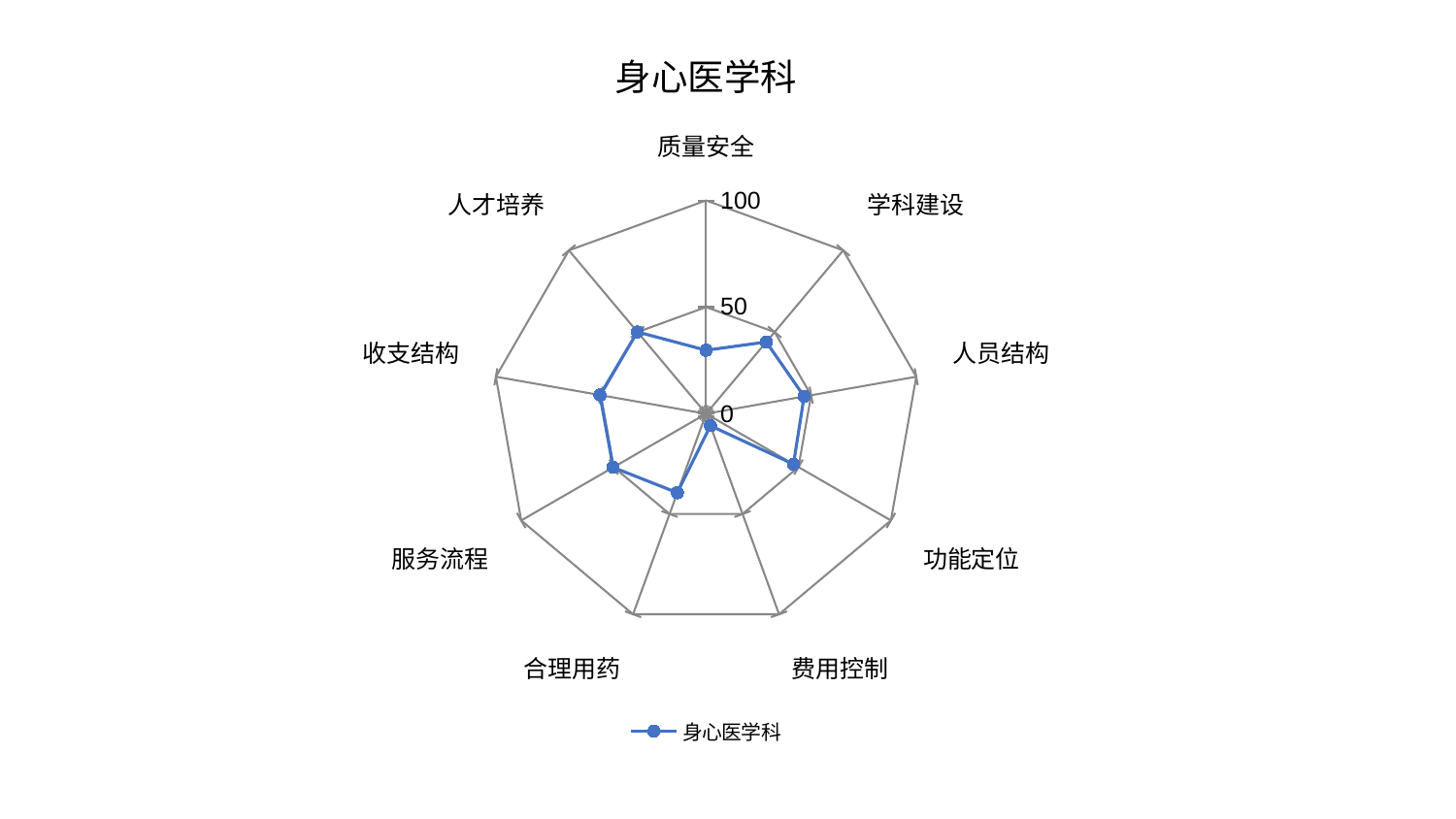

### Chart: 身心医学科

| Category | 身心医学科 |
|---|---|
| 质量安全 | 29.78498903612306 |
| 学科建设 | 43.93010996908833 |
| 人员结构 | 46.66375719248364 |
| 功能定位 | 47.293475526894895 |
| 费用控制 | 5.969303845010106 |
| 合理用药 | 39.37930484386624 |
| 服务流程 | 50.285239471309836 |
| 收支结构 | 50.49421328992117 |
| 人才培养 | 50.10185710493905 |
76